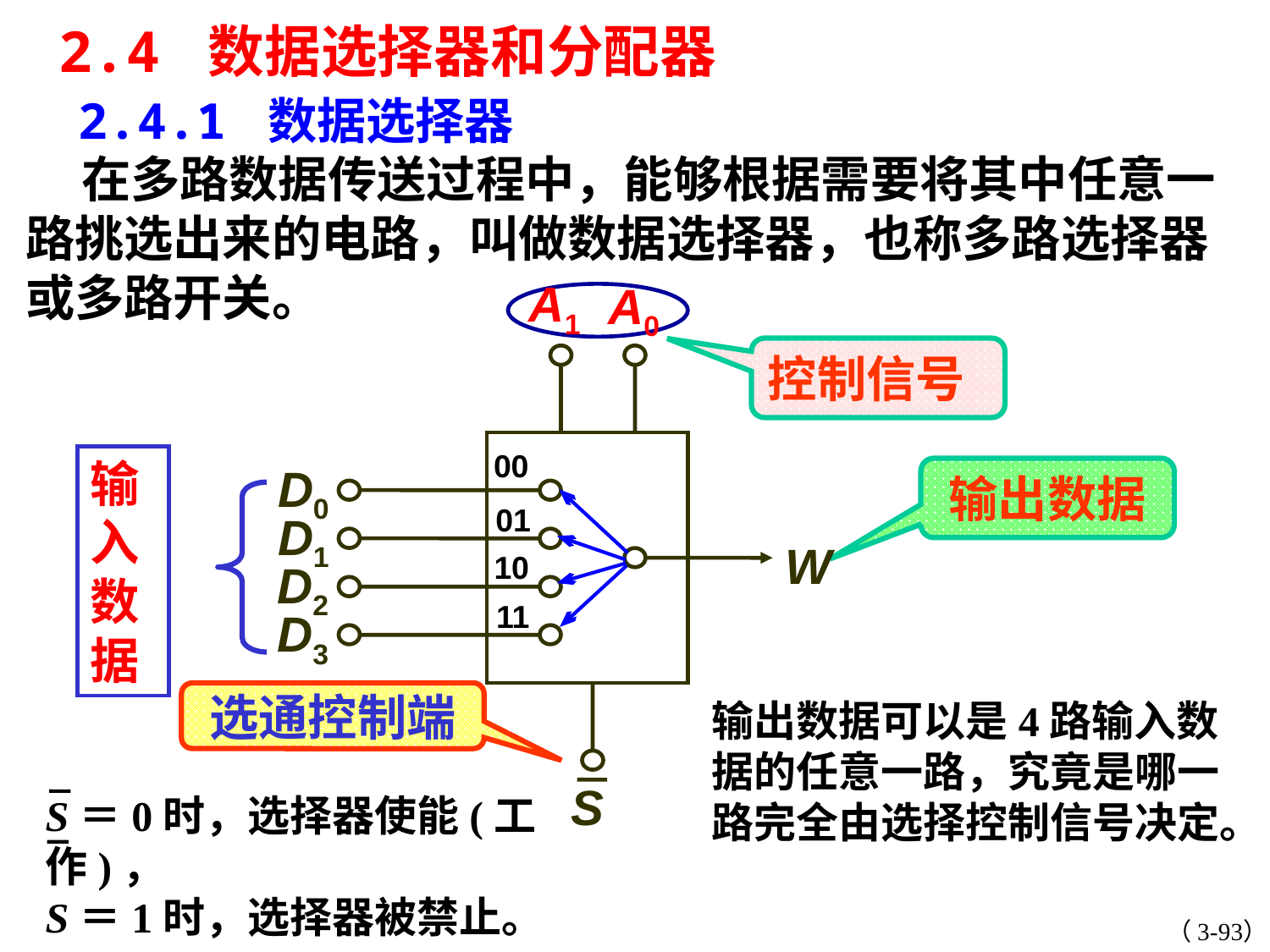

2.4 数据选择器和分配器
 2.4.1 数据选择器
    在多路数据传送过程中，能够根据需要将其中任意一路挑选出来的电路，叫做数据选择器，也称多路选择器或多路开关。
２.6   数据选择器
A1
A0

D0

D1

W

D2

D3

S

控制信号
输入数据

00
输出数据

01

10

11
选通控制端
输出数据可以是4路输入数据的任意一路，究竟是哪一路完全由选择控制信号决定。
S＝0时，选择器使能(工作)，
S＝1时，选择器被禁止。

（3-93）